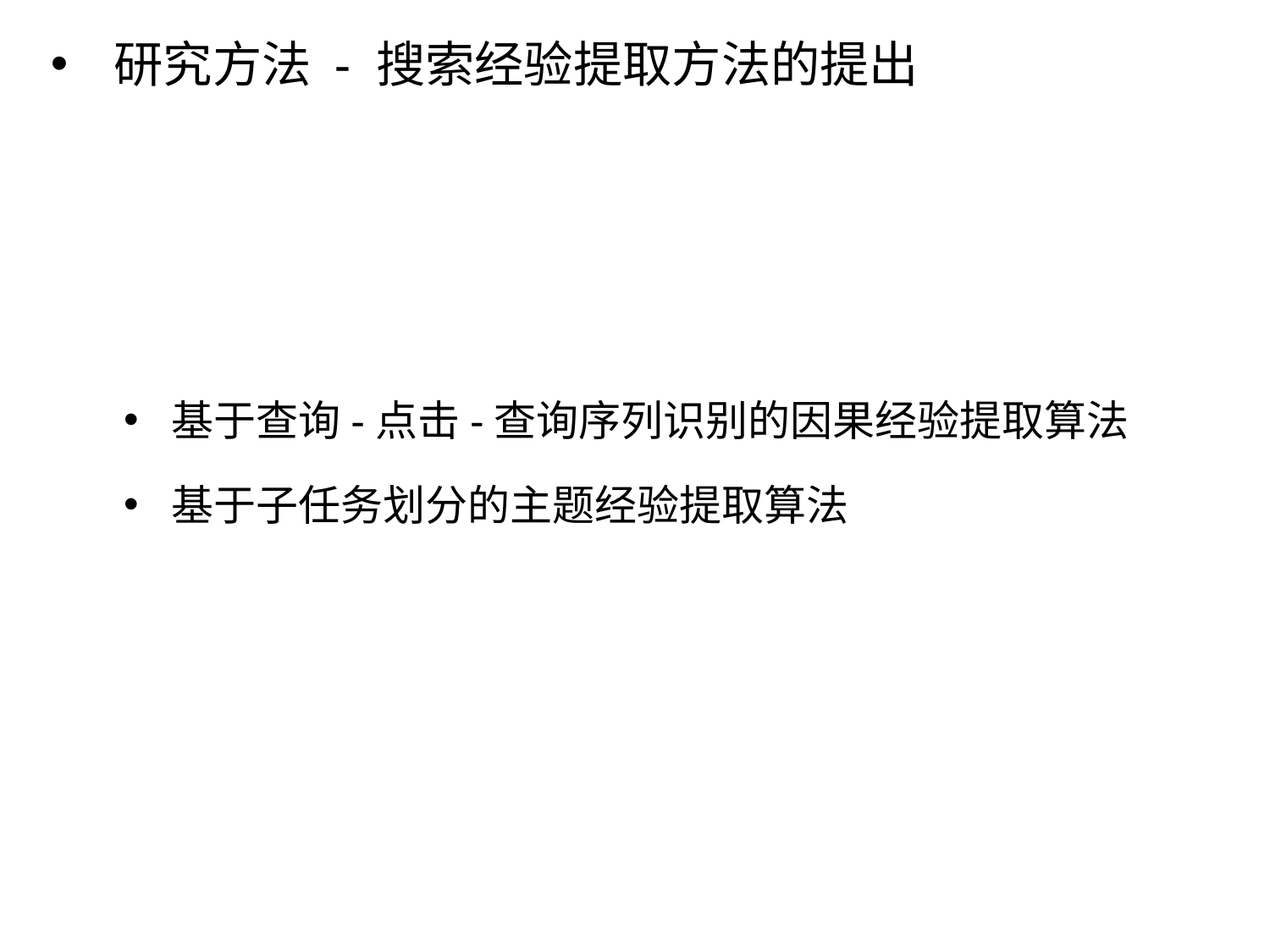

研究方法 - 搜索经验提取方法的提出
基于查询-点击-查询序列识别的因果经验提取算法
基于子任务划分的主题经验提取算法